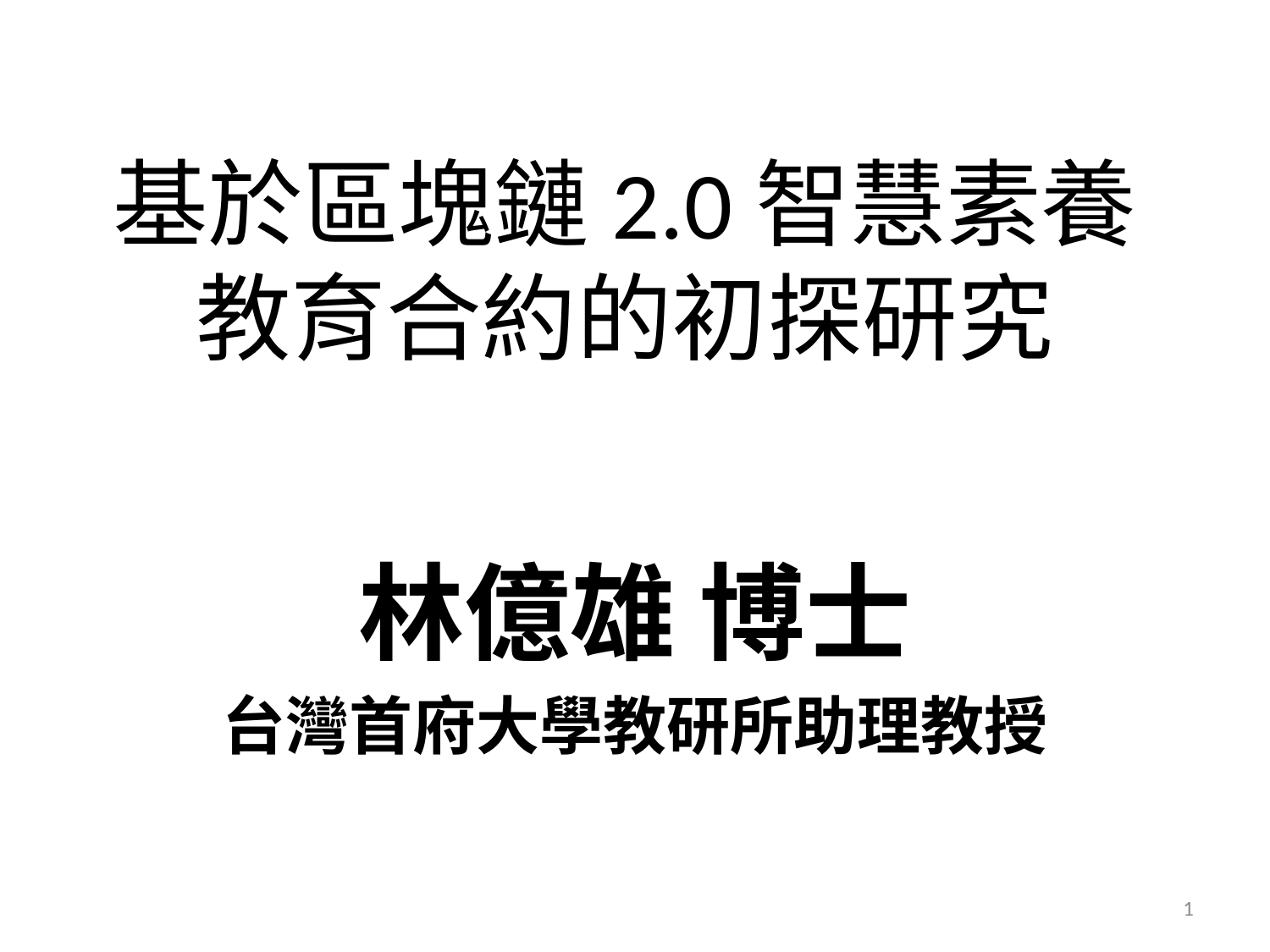

# 基於區塊鏈2.0智慧素養教育合約的初探研究
林億雄 博士
台灣首府大學教研所助理教授
1